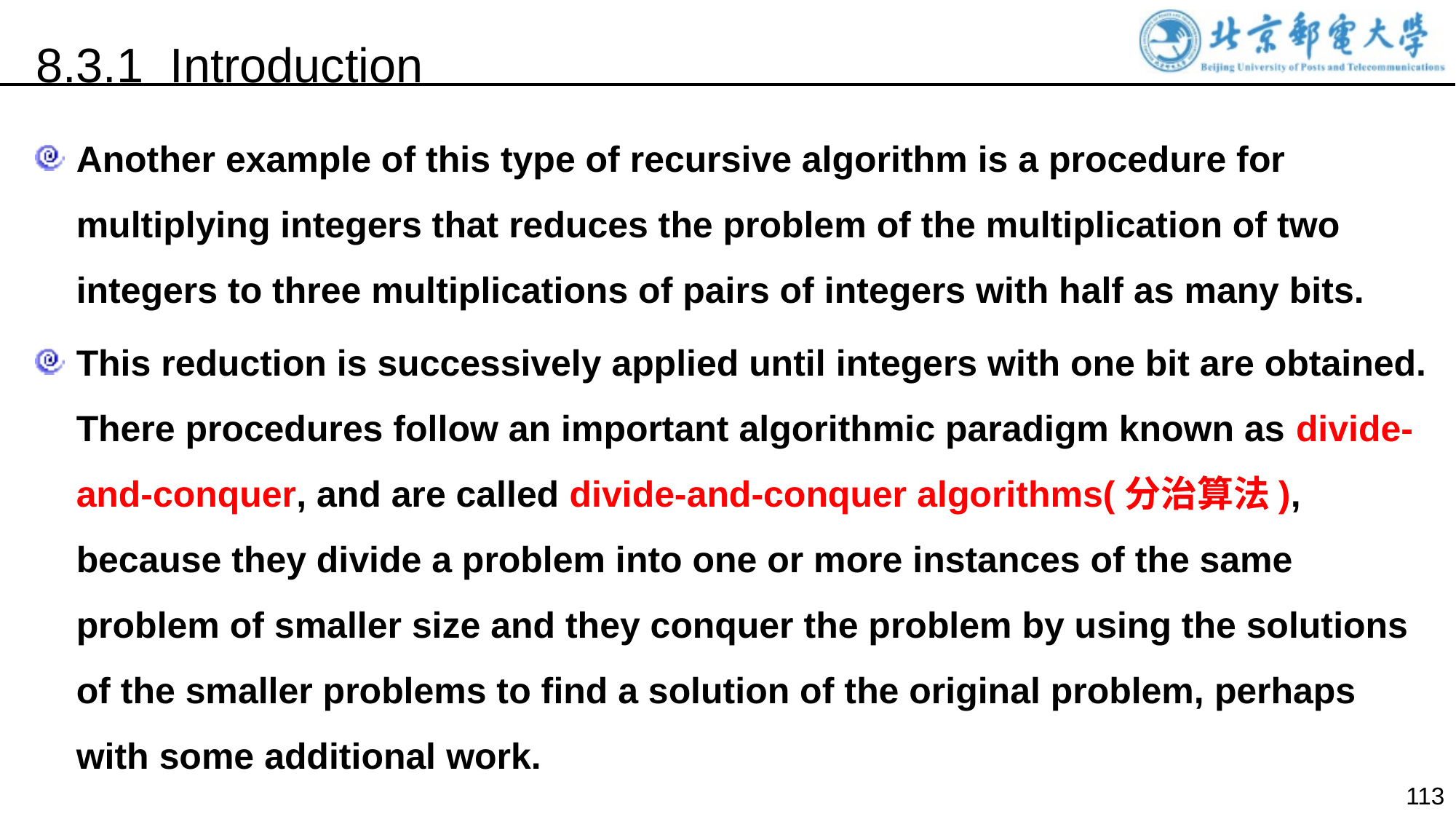

8.3.1  Introduction
Another example of this type of recursive algorithm is a procedure for multiplying integers that reduces the problem of the multiplication of two integers to three multiplications of pairs of integers with half as many bits.
This reduction is successively applied until integers with one bit are obtained. There procedures follow an important algorithmic paradigm known as divide-and-conquer, and are called divide-and-conquer algorithms(分治算法), because they divide a problem into one or more instances of the same problem of smaller size and they conquer the problem by using the solutions of the smaller problems to find a solution of the original problem, perhaps with some additional work.